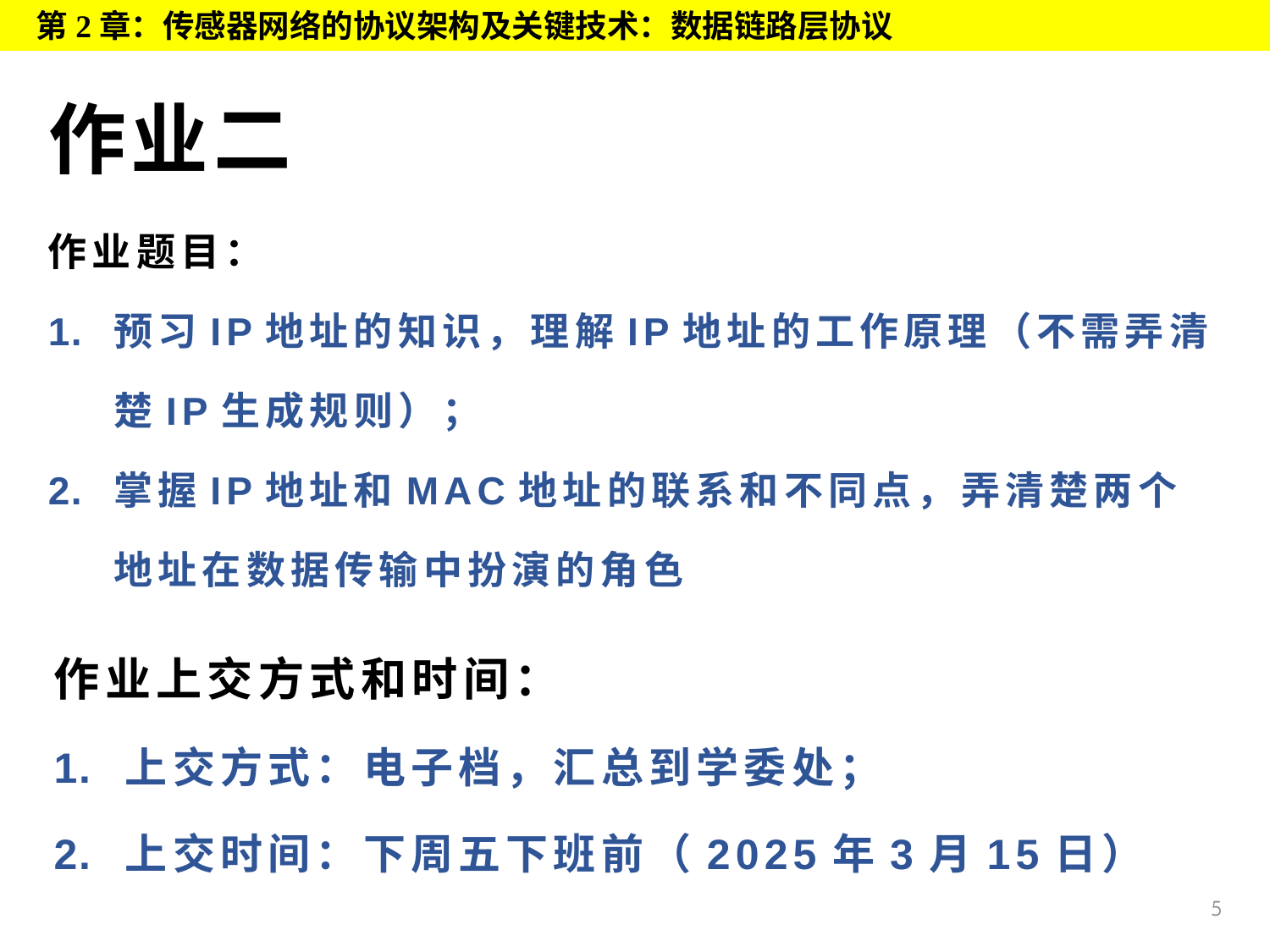

第2章：传感器网络的协议架构及关键技术：数据链路层协议
# 作业二
作业题目：
预习IP地址的知识，理解IP地址的工作原理（不需弄清楚IP生成规则）；
掌握IP地址和MAC地址的联系和不同点，弄清楚两个地址在数据传输中扮演的角色
作业上交方式和时间：
上交方式：电子档，汇总到学委处；
上交时间：下周五下班前（2025年3月15日）
5